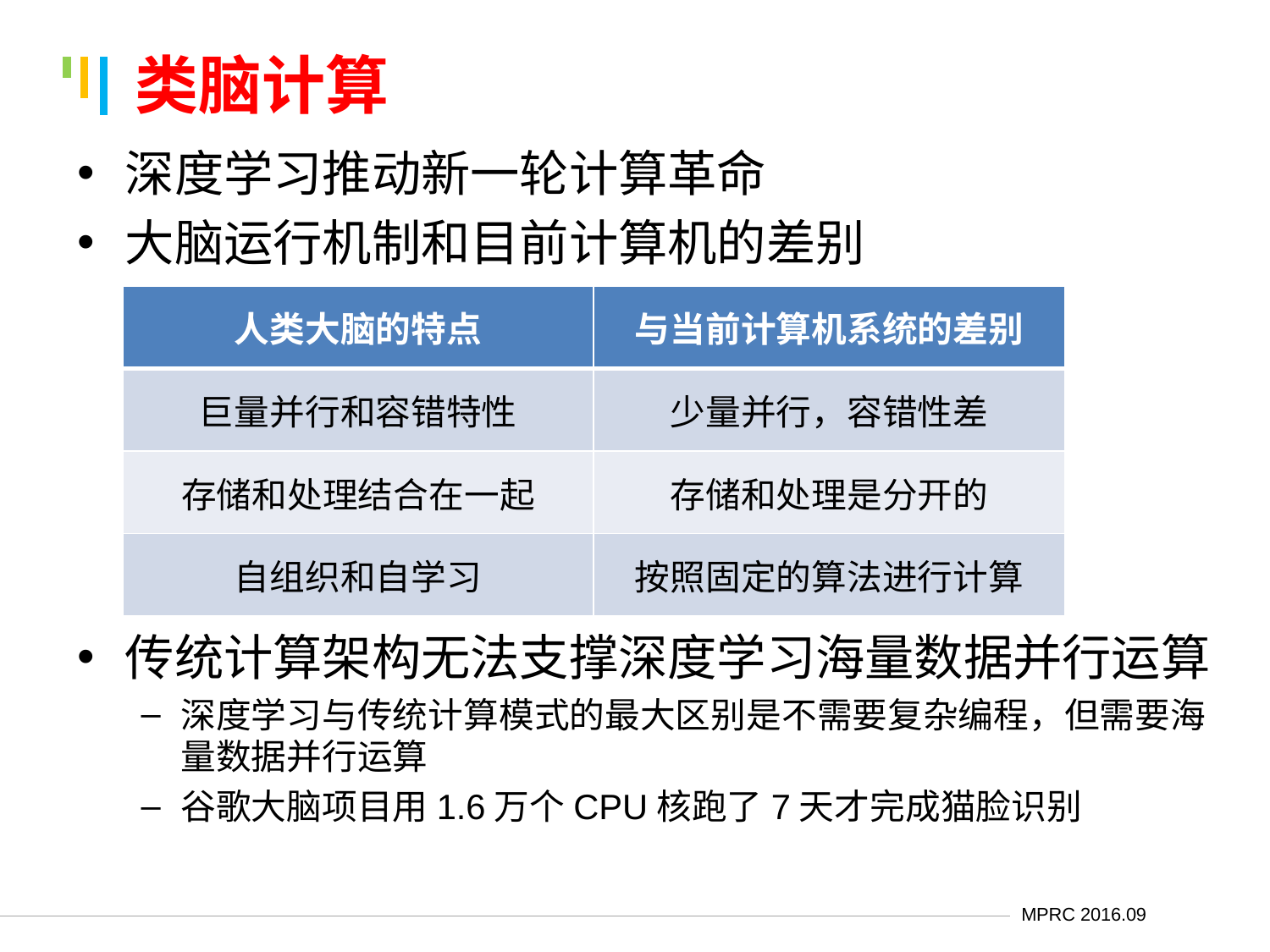

# 类脑计算
深度学习推动新一轮计算革命
大脑运行机制和目前计算机的差别

传统计算架构无法支撑深度学习海量数据并行运算
深度学习与传统计算模式的最大区别是不需要复杂编程，但需要海量数据并行运算
谷歌大脑项目用1.6万个CPU核跑了7天才完成猫脸识别
| 人类大脑的特点 | 与当前计算机系统的差别 |
| --- | --- |
| 巨量并行和容错特性 | 少量并行，容错性差 |
| 存储和处理结合在一起 | 存储和处理是分开的 |
| 自组织和自学习 | 按照固定的算法进行计算 |